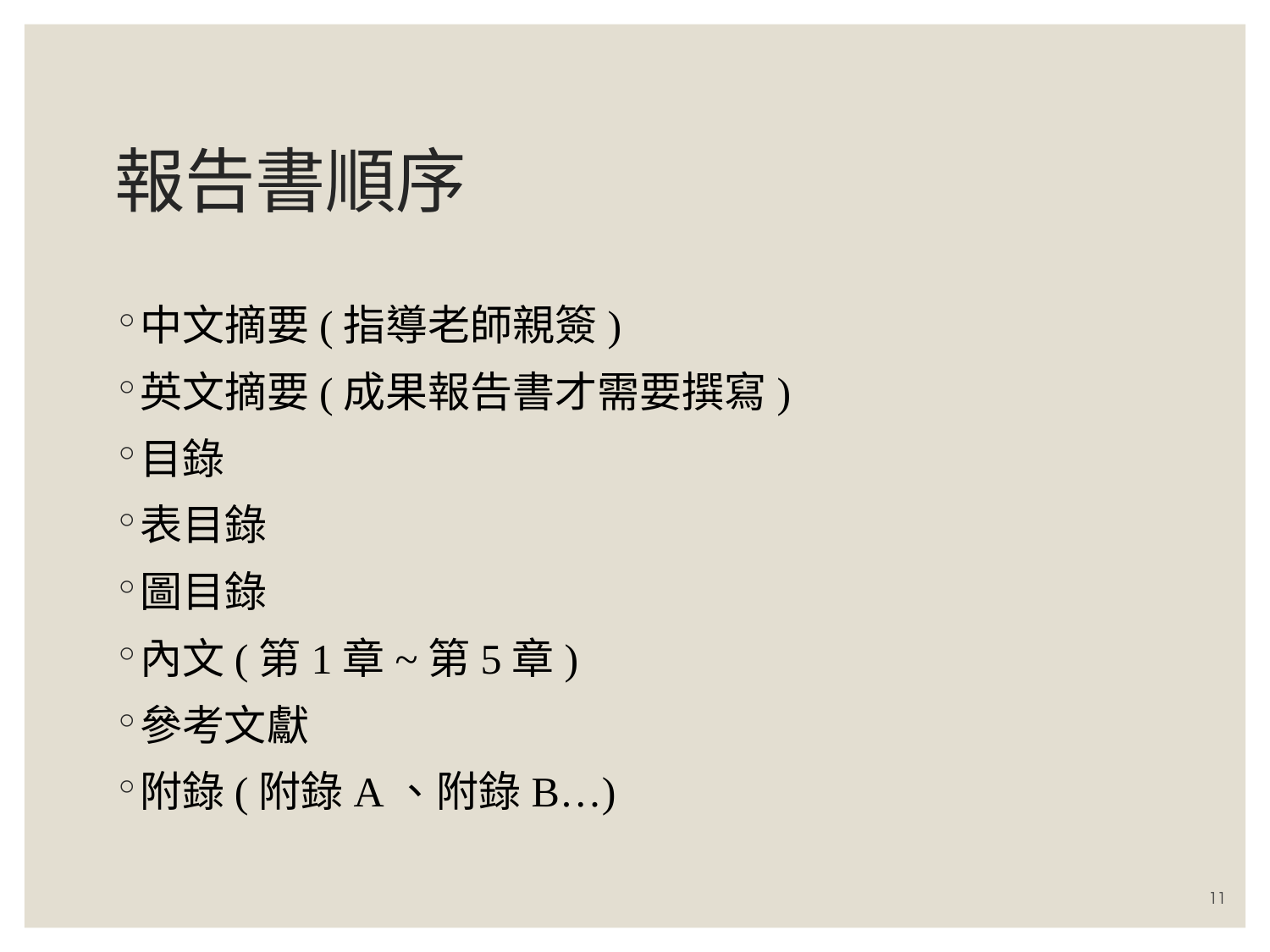

# 報告書順序
中文摘要(指導老師親簽)
英文摘要(成果報告書才需要撰寫)
目錄
表目錄
圖目錄
內文(第1章~第5章)
參考文獻
附錄(附錄A、附錄B…)

11